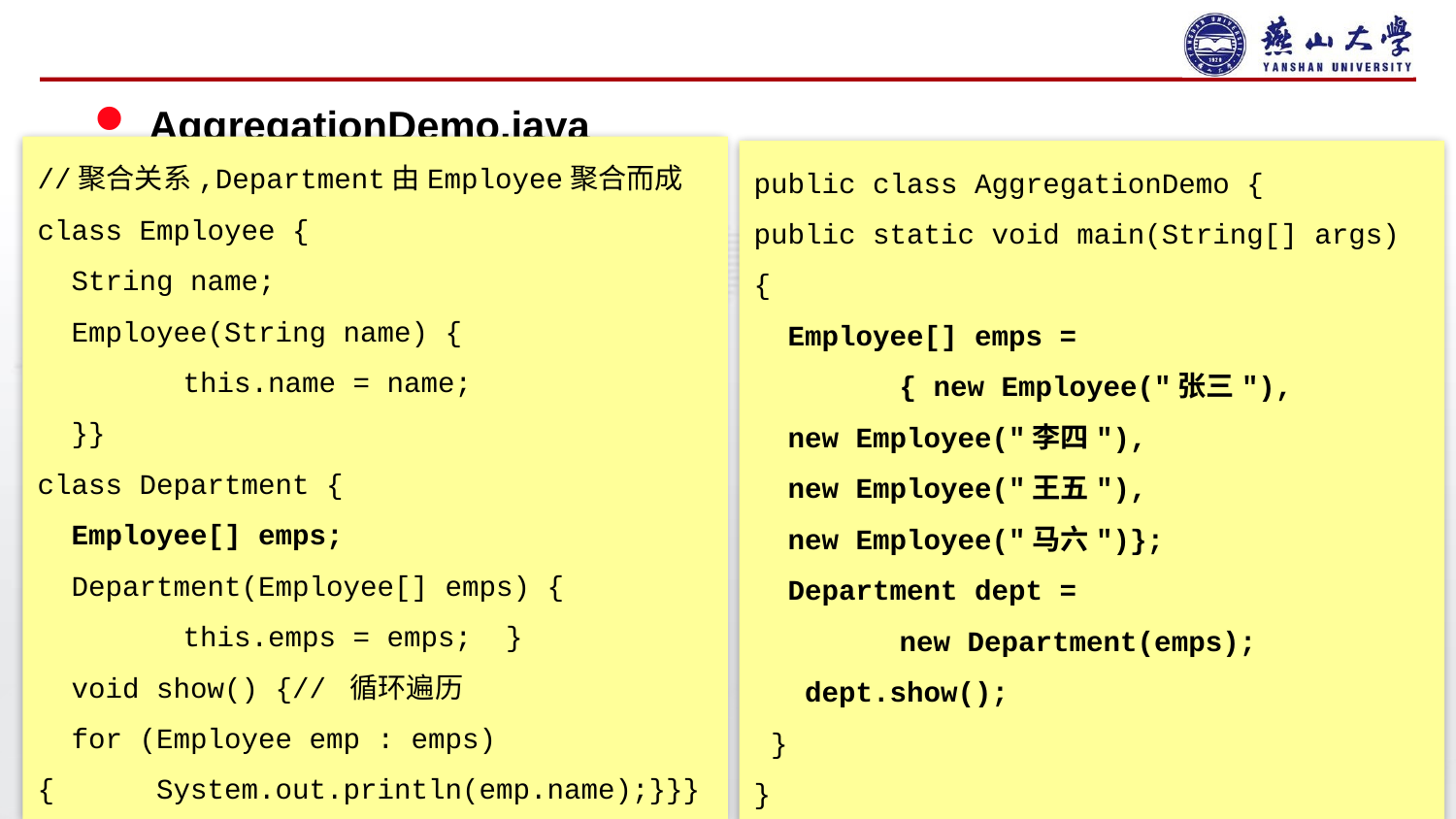

#
AggregationDemo.java
//聚合关系,Department由Employee聚合而成
class Employee {
  String name;
  Employee(String name) {
	this.name = name;
  }}
class Department {
  Employee[] emps;
  Department(Employee[] emps) {
	this.emps = emps;  }
  void show() {// 循环遍历
  for (Employee emp : emps) {      System.out.println(emp.name);}}}
public class AggregationDemo {
public static void main(String[] args) {
  Employee[] emps =
	{ new Employee("张三"),
  new Employee("李四"),
  new Employee("王五"),
  new Employee("马六")};
  Department dept =
	new Department(emps);
   dept.show();
 }
}